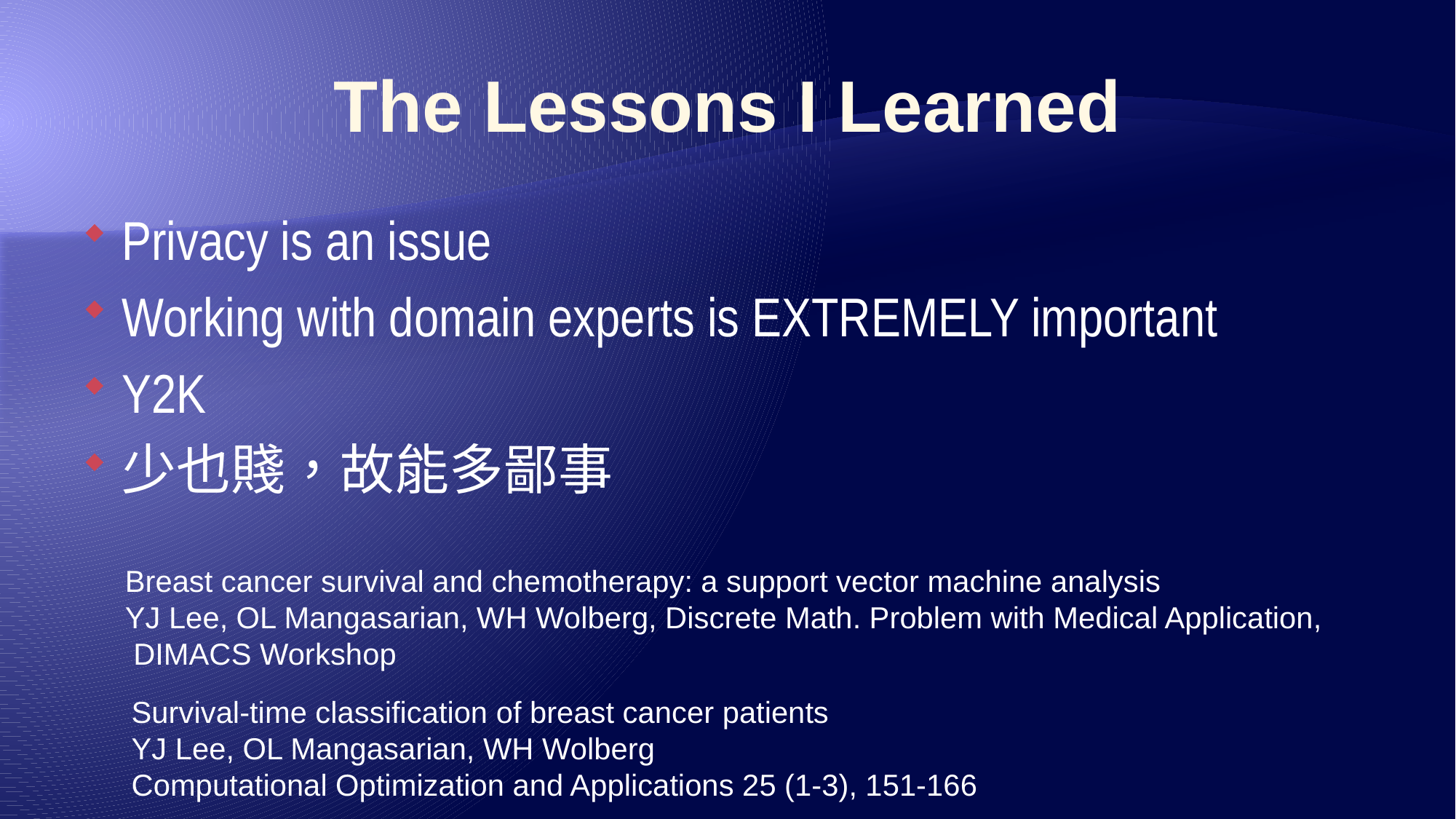

# The Lessons I Learned
Privacy is an issue
Working with domain experts is EXTREMELY important
Y2K
少也賤，故能多鄙事
Breast cancer survival and chemotherapy: a support vector machine analysis
YJ Lee, OL Mangasarian, WH Wolberg, Discrete Math. Problem with Medical Application,
 DIMACS Workshop
Survival-time classification of breast cancer patients
YJ Lee, OL Mangasarian, WH Wolberg
Computational Optimization and Applications 25 (1-3), 151-166